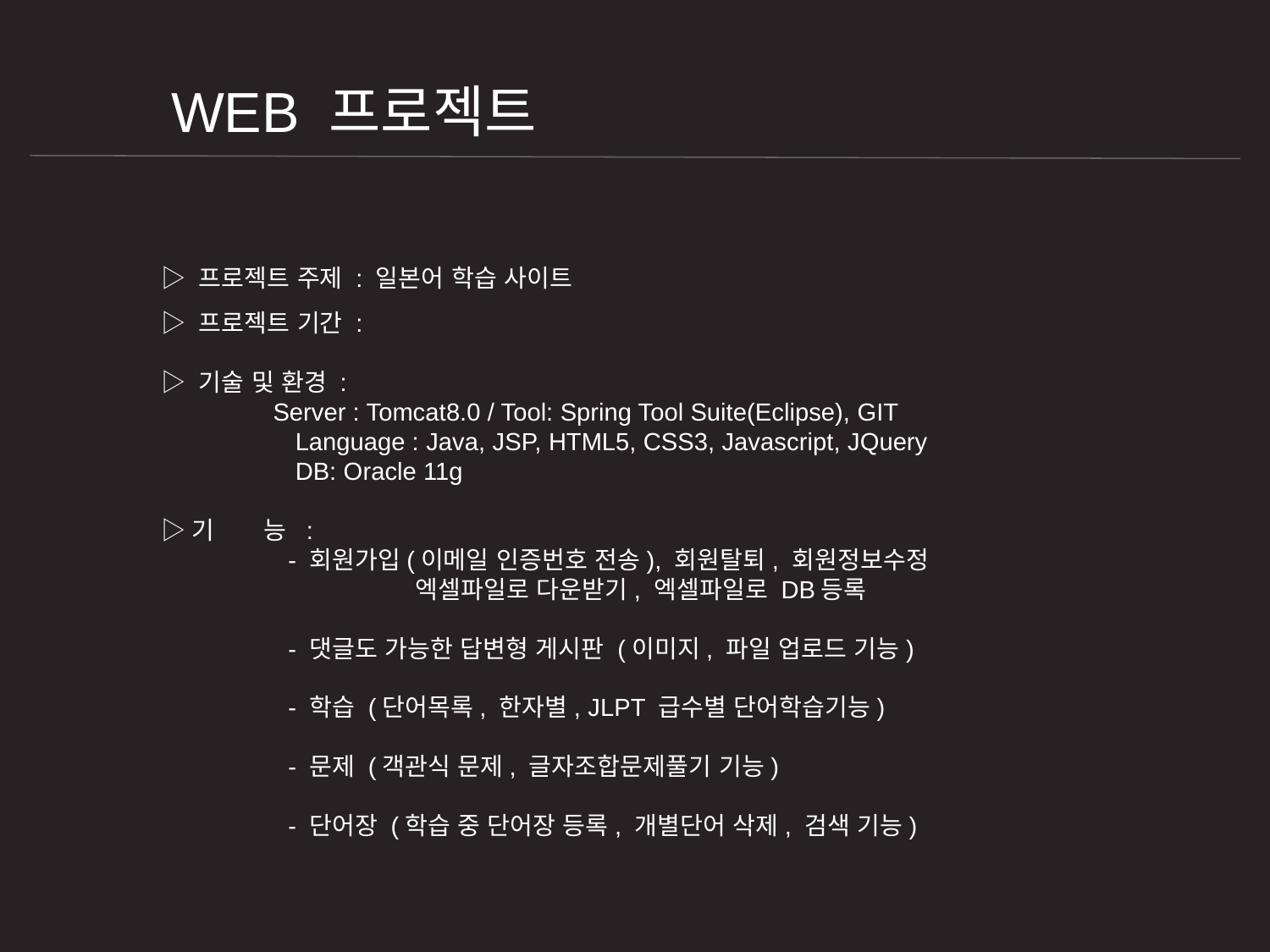

WEB 프로젝트
▷ 프로젝트 주제 : 일본어 학습 사이트
▷ 프로젝트 기간 :

▷ 기술 및 환경 :
                Server : Tomcat8.0 / Tool: Spring Tool Suite(Eclipse), GIT
             	 Language : Java, JSP, HTML5, CSS3, Javascript, JQuery
             	 DB: Oracle 11g

▷기       능  :
  	- 회원가입(이메일 인증번호 전송), 회원탈퇴, 회원정보수정
		엑셀파일로 다운받기, 엑셀파일로 DB등록

	- 댓글도 가능한 답변형 게시판 (이미지, 파일 업로드 기능)

	- 학습 (단어목록, 한자별, JLPT 급수별 단어학습기능)

	- 문제 (객관식 문제, 글자조합문제풀기 기능)

	- 단어장 (학습 중 단어장 등록, 개별단어 삭제, 검색 기능)